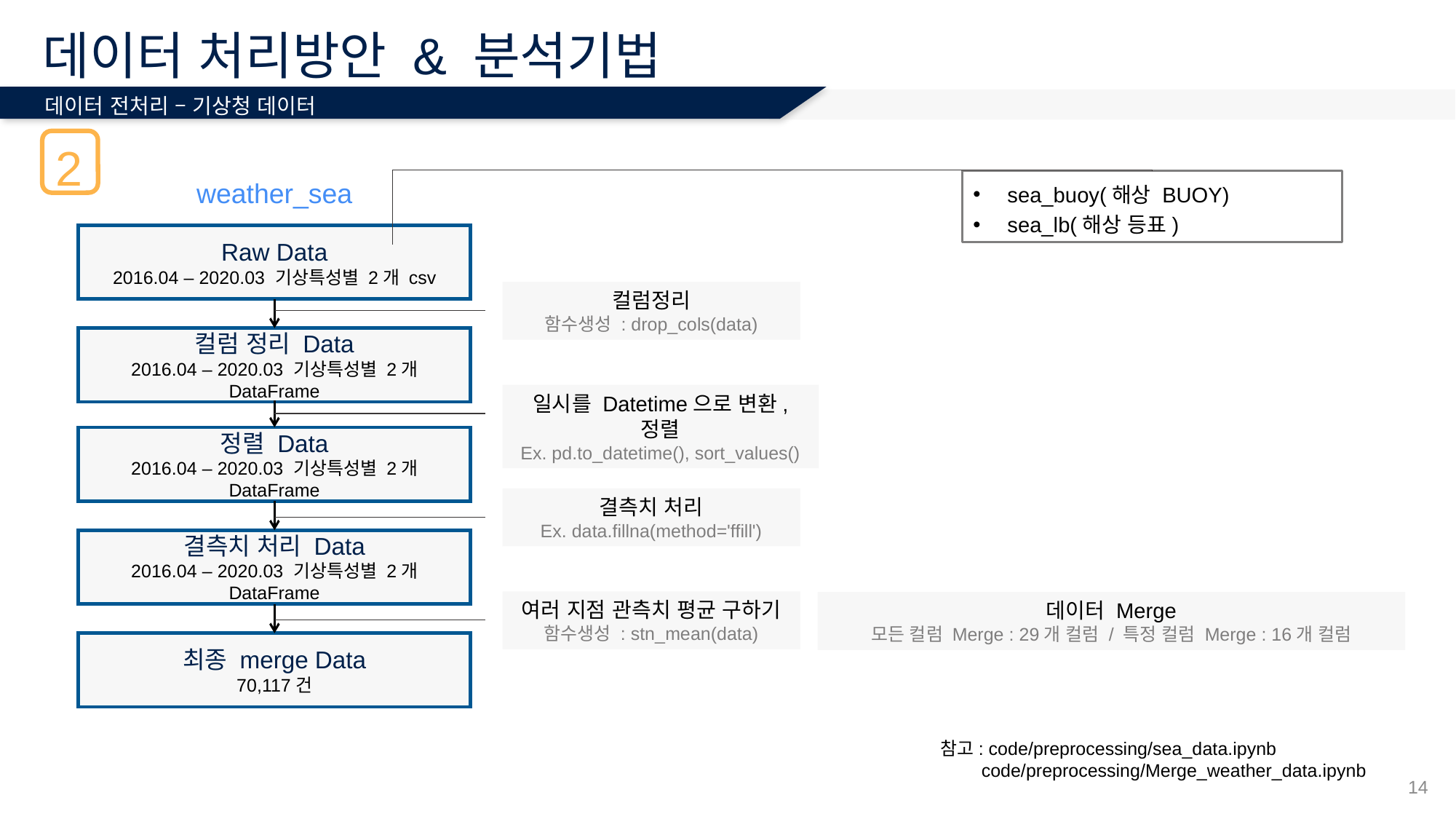

# 데이터 처리방안 & 분석기법
데이터 전처리 – 기상청 데이터

2
sea_buoy(해상 BUOY)
sea_lb(해상 등표)
weather_sea
Raw Data
2016.04 – 2020.03 기상특성별 2개 csv
컬럼정리
함수생성 : drop_cols(data)
컬럼 정리 Data
2016.04 – 2020.03 기상특성별 2개 DataFrame
일시를 Datetime으로 변환, 정렬
Ex. pd.to_datetime(), sort_values()
정렬 Data
2016.04 – 2020.03 기상특성별 2개 DataFrame
결측치 처리
Ex. data.fillna(method='ffill')
결측치 처리 Data
2016.04 – 2020.03 기상특성별 2개 DataFrame
여러 지점 관측치 평균 구하기
함수생성 : stn_mean(data)
데이터 Merge
모든 컬럼 Merge : 29개 컬럼 / 특정 컬럼 Merge : 16개 컬럼
최종 merge Data
70,117건
참고: code/preprocessing/sea_data.ipynb
        code/preprocessing/Merge_weather_data.ipynb
14